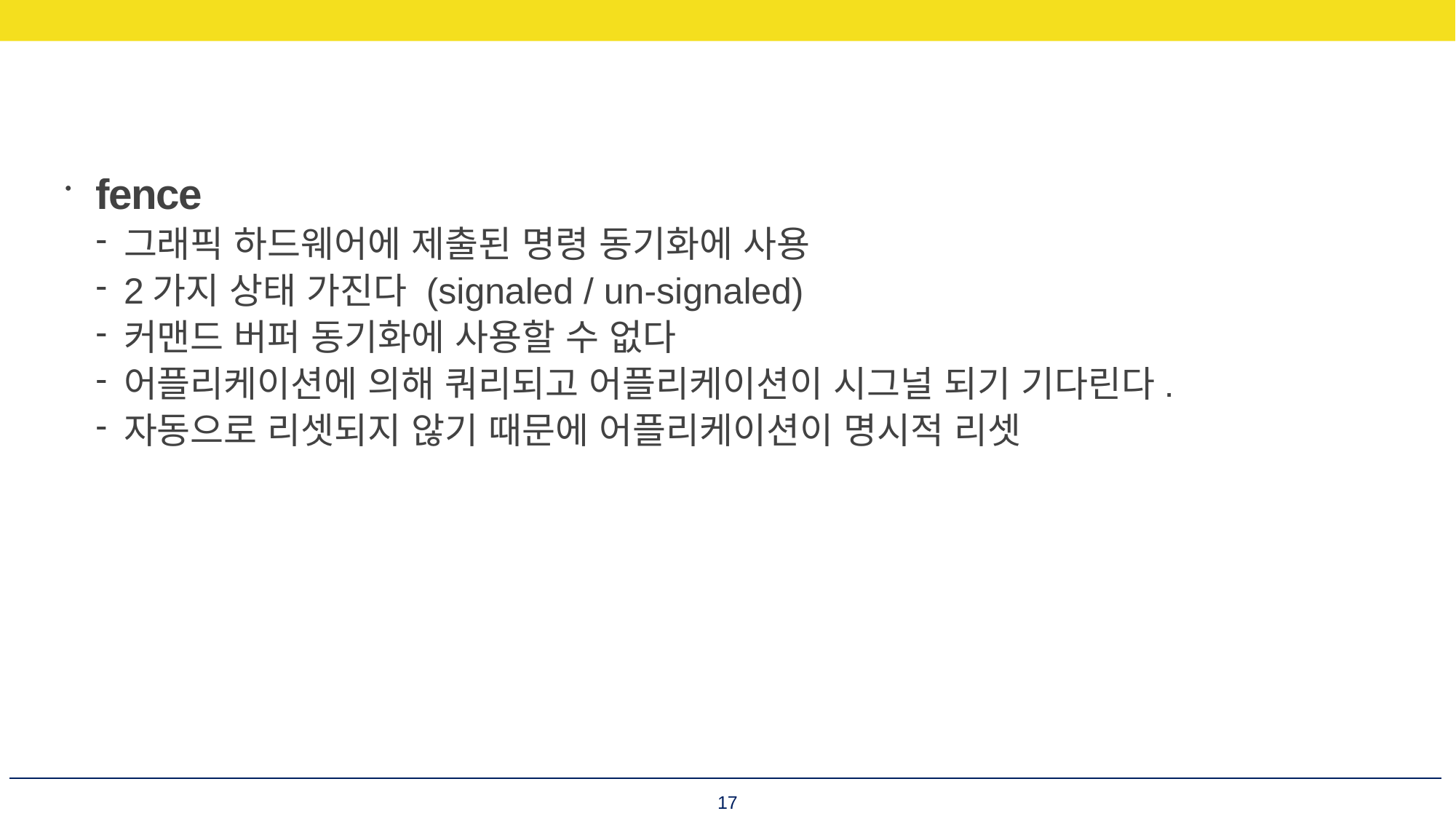

fence
그래픽 하드웨어에 제출된 명령 동기화에 사용
2가지 상태 가진다 (signaled / un-signaled)
커맨드 버퍼 동기화에 사용할 수 없다
어플리케이션에 의해 쿼리되고 어플리케이션이 시그널 되기 기다린다.
자동으로 리셋되지 않기 때문에 어플리케이션이 명시적 리셋
17